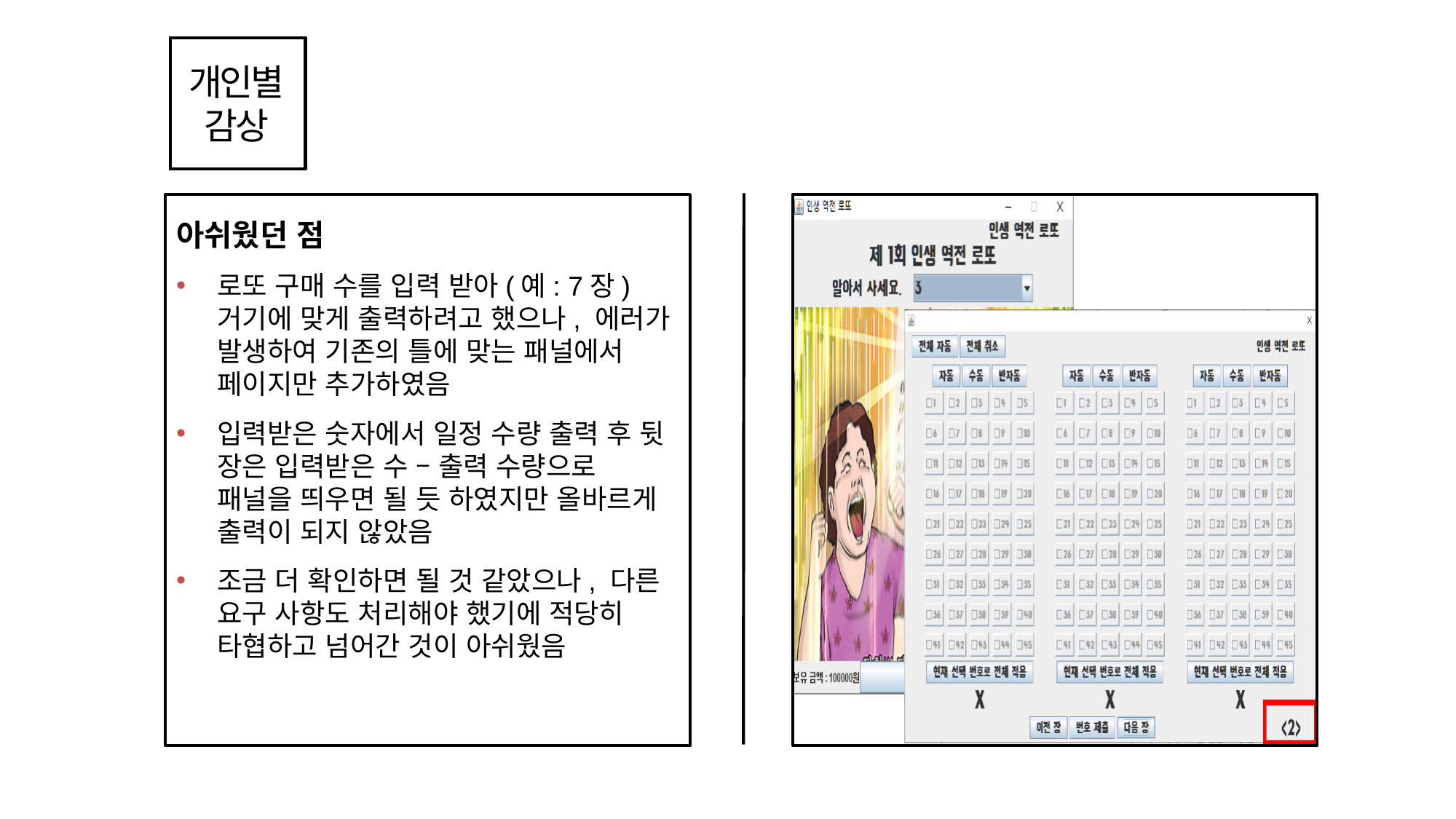

개인별
감상

아쉬웠던 점
로또 구매 수를 입력 받아(예: 7장) 거기에 맞게 출력하려고 했으나, 에러가 발생하여 기존의 틀에 맞는 패널에서 페이지만 추가하였음
입력받은 숫자에서 일정 수량 출력 후 뒷 장은 입력받은 수 – 출력 수량으로 패널을 띄우면 될 듯 하였지만 올바르게 출력이 되지 않았음
조금 더 확인하면 될 것 같았으나, 다른 요구 사항도 처리해야 했기에 적당히 타협하고 넘어간 것이 아쉬웠음